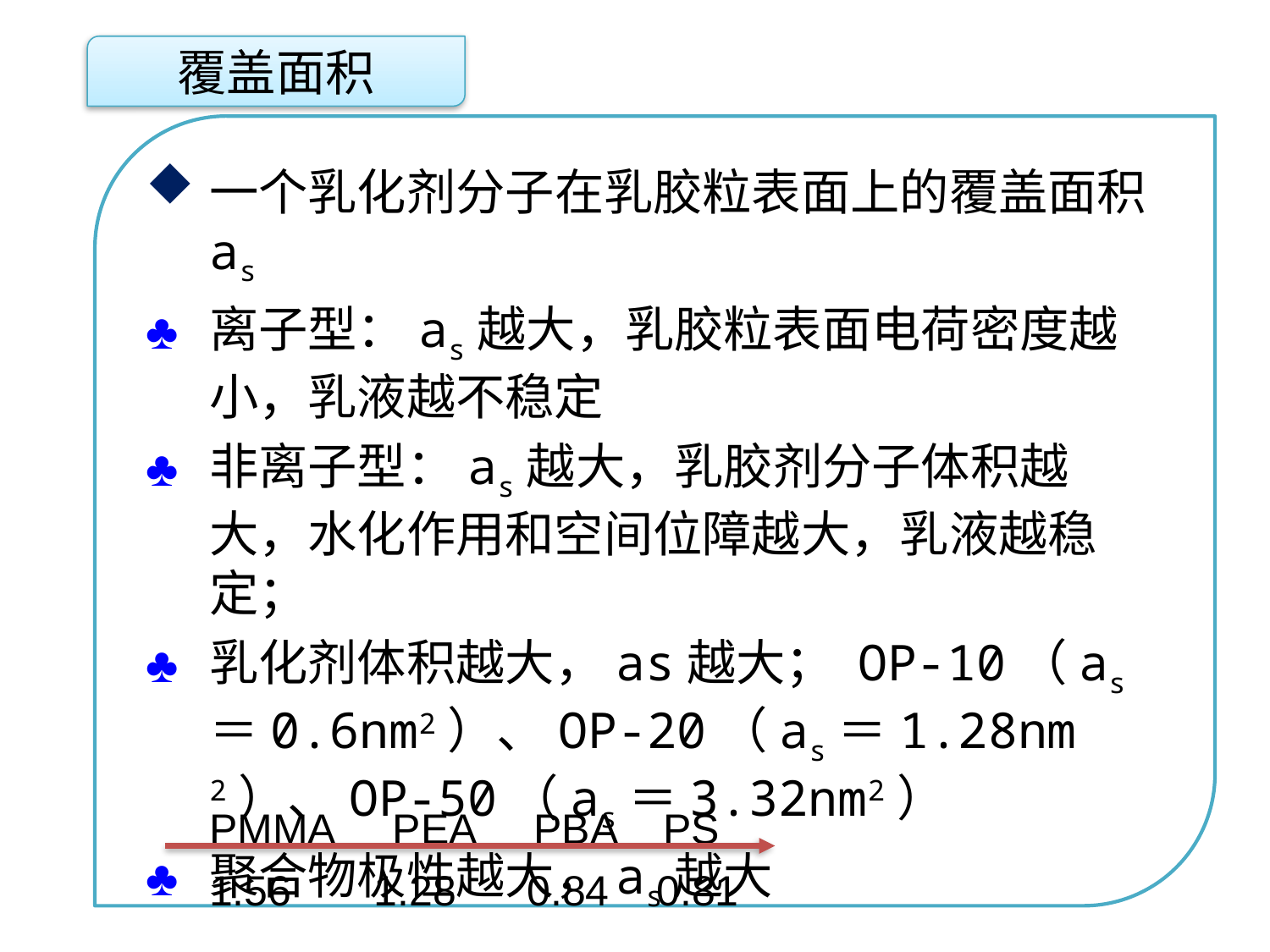

覆盖面积
一个乳化剂分子在乳胶粒表面上的覆盖面积as
离子型：as越大，乳胶粒表面电荷密度越小，乳液越不稳定
非离子型：as越大，乳胶剂分子体积越大，水化作用和空间位障越大，乳液越稳定；
乳化剂体积越大，as越大； OP-10（as＝0.6nm2）、OP-20（as＝1.28nm2）、OP-50（as＝3.32nm2）
聚合物极性越大，as越大
点击添加文本
点击添加文本
点击添加文本
点击添加文本
PMMA     PEA     PBA    PS
1.56       1.28      0.84    0.81